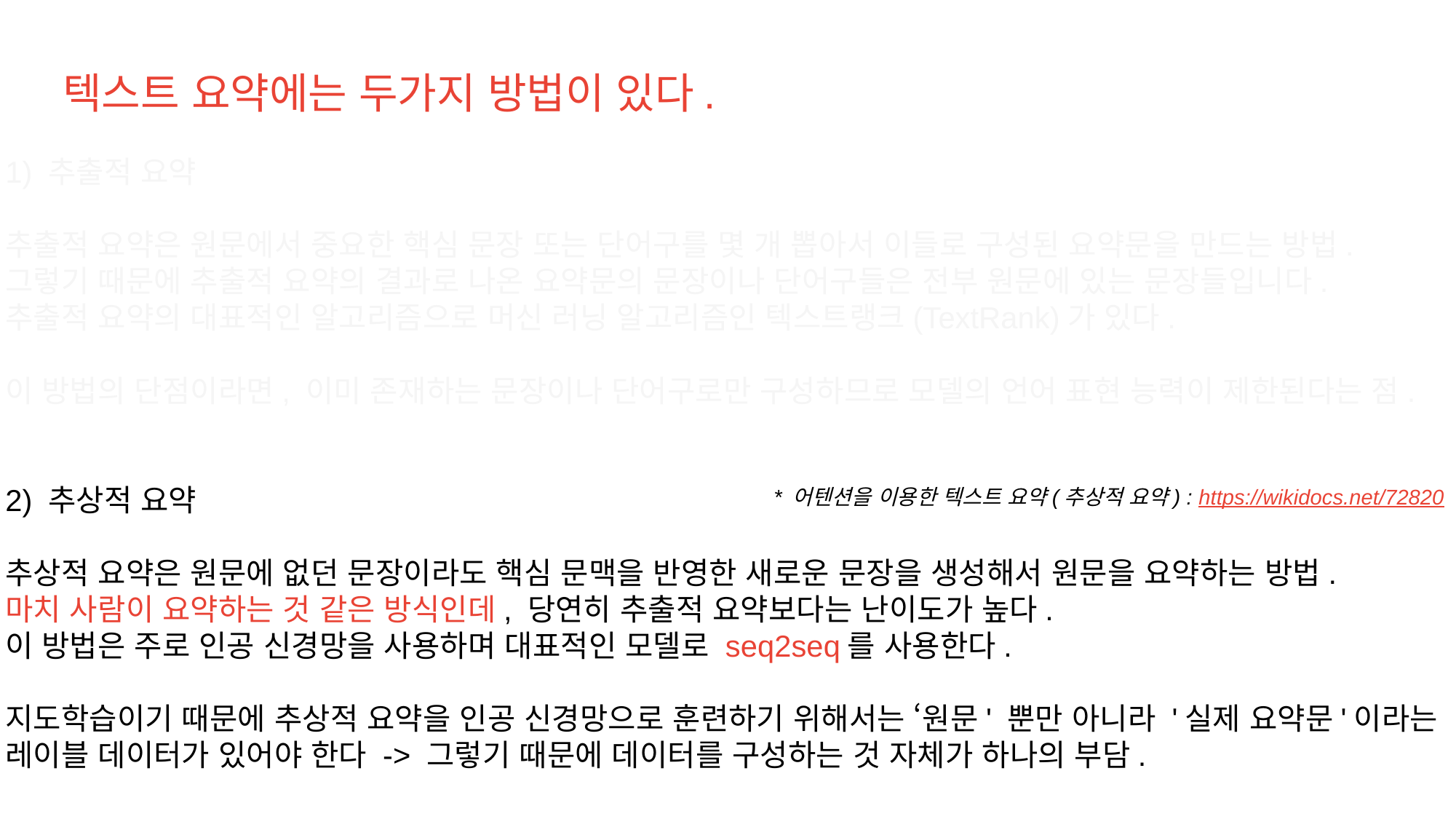

텍스트 요약에는 두가지 방법이 있다.
1) 추출적 요약

추출적 요약은 원문에서 중요한 핵심 문장 또는 단어구를 몇 개 뽑아서 이들로 구성된 요약문을 만드는 방법.
그렇기 때문에 추출적 요약의 결과로 나온 요약문의 문장이나 단어구들은 전부 원문에 있는 문장들입니다.
추출적 요약의 대표적인 알고리즘으로 머신 러닝 알고리즘인 텍스트랭크(TextRank)가 있다.

이 방법의 단점이라면, 이미 존재하는 문장이나 단어구로만 구성하므로 모델의 언어 표현 능력이 제한된다는 점.

2) 추상적 요약

추상적 요약은 원문에 없던 문장이라도 핵심 문맥을 반영한 새로운 문장을 생성해서 원문을 요약하는 방법.
마치 사람이 요약하는 것 같은 방식인데, 당연히 추출적 요약보다는 난이도가 높다.
이 방법은 주로 인공 신경망을 사용하며 대표적인 모델로 seq2seq를 사용한다.

지도학습이기 때문에 추상적 요약을 인공 신경망으로 훈련하기 위해서는 ‘원문' 뿐만 아니라 '실제 요약문'이라는
레이블 데이터가 있어야 한다 -> 그렇기 때문에 데이터를 구성하는 것 자체가 하나의 부담.
* 어텐션을 이용한 텍스트 요약(추상적 요약) : https://wikidocs.net/72820